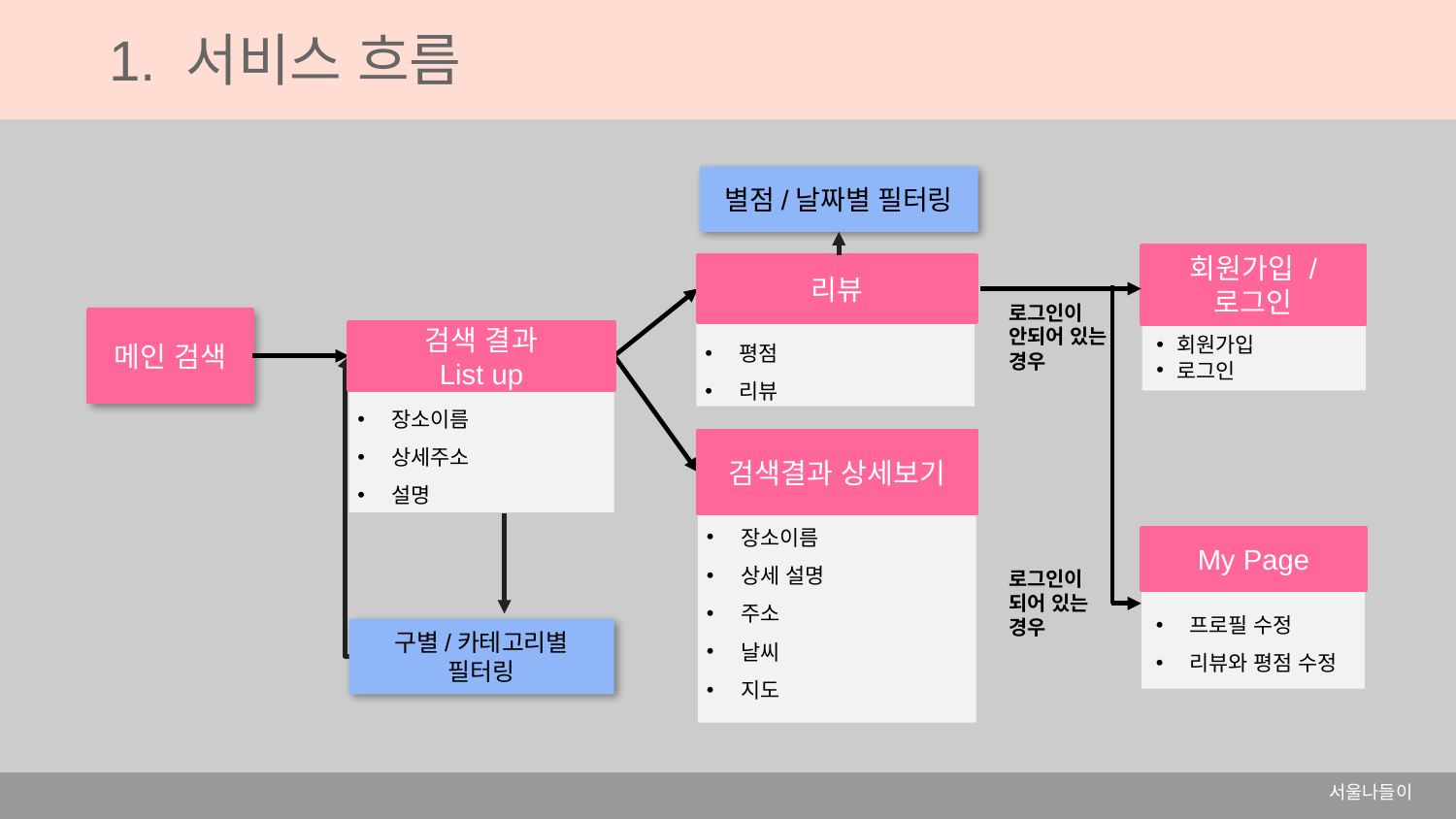

1. 서비스 흐름
별점/날짜별 필터링
회원가입 /
로그인
회원가입
로그인
리뷰
평점
리뷰
로그인이
안되어 있는
경우
메인 검색
검색 결과
List up
장소이름
상세주소
설명
검색결과 상세보기
장소이름
상세 설명
주소
날씨
지도
My Page
프로필 수정
리뷰와 평점 수정
로그인이
되어 있는
경우
구별/카테고리별
필터링
서울나들이